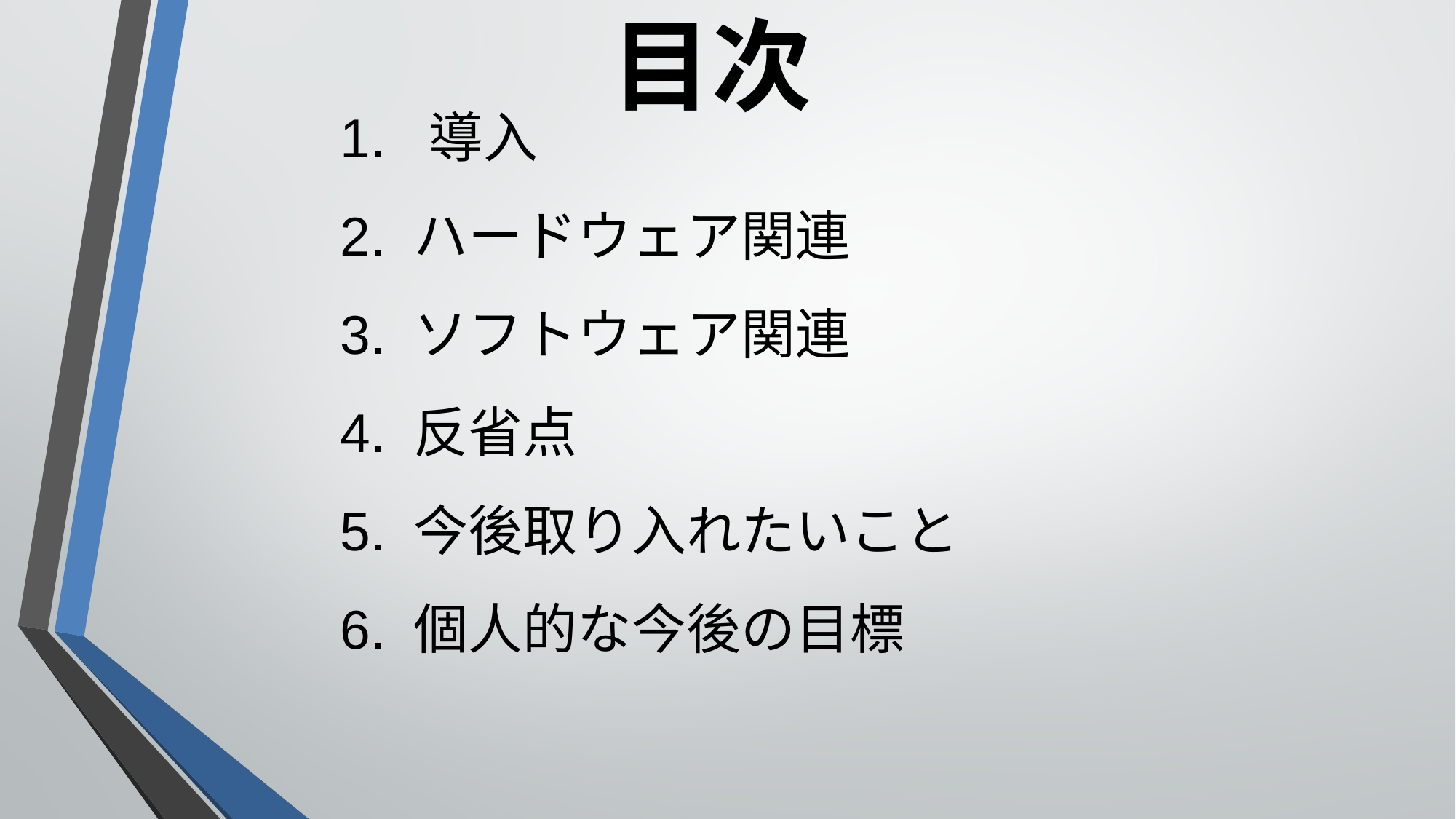

目次
導入

2. ハードウェア関連

3. ソフトウェア関連

4. 反省点

5. 今後取り入れたいこと

6. 個人的な今後の目標